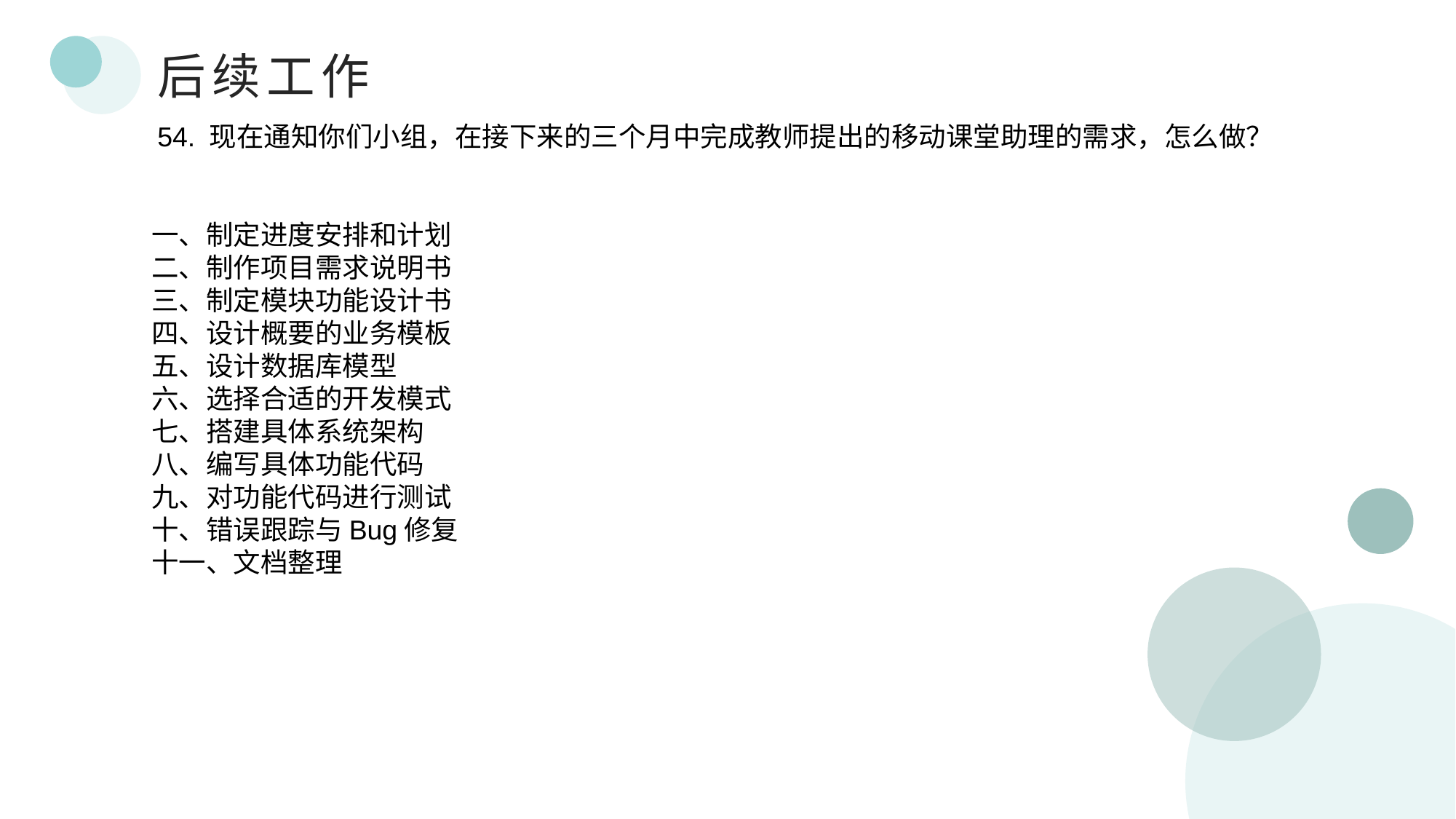

后续工作
54. 现在通知你们小组，在接下来的三个月中完成教师提出的移动课堂助理的需求，怎么做？
一、制定进度安排和计划
二、制作项目需求说明书
三、制定模块功能设计书
四、设计概要的业务模板
五、设计数据库模型
六、选择合适的开发模式
七、搭建具体系统架构
八、编写具体功能代码
九、对功能代码进行测试
十、错误跟踪与Bug修复
十一、文档整理

87